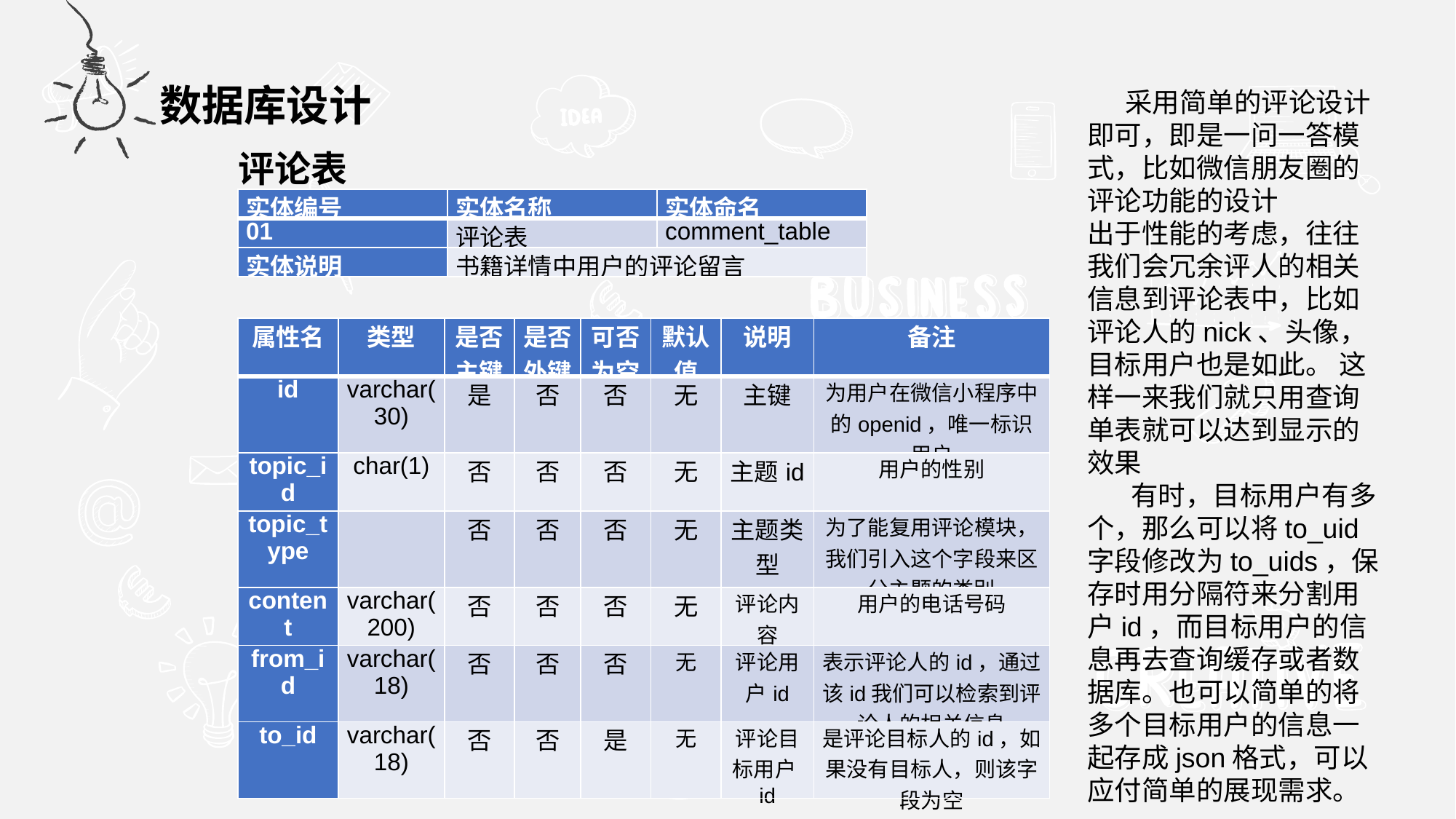

采用简单的评论设计即可，即是一问一答模式，比如微信朋友圈的评论功能的设计
出于性能的考虑，往往我们会冗余评人的相关信息到评论表中，比如评论人的nick、头像，目标用户也是如此。 这样一来我们就只用查询单表就可以达到显示的效果
      有时，目标用户有多个，那么可以将to_uid字段修改为to_uids，保存时用分隔符来分割用户id，而目标用户的信息再去查询缓存或者数据库。也可以简单的将多个目标用户的信息一起存成json格式，可以应付简单的展现需求。
数据库设计
评论表
| 实体编号 | 实体名称 | 实体命名 |
| --- | --- | --- |
| 01 | 评论表 | comment\_table |
| 实体说明 | 书籍详情中用户的评论留言 |  |
| 属性名 | 类型 | 是否主键 | 是否外键 | 可否为空 | 默认值 | 说明 | 备注 |
| --- | --- | --- | --- | --- | --- | --- | --- |
| id | varchar(30) | 是 | 否 | 否 | 无 | 主键 | 为用户在微信小程序中的openid，唯一标识用户 |
| topic\_id | char(1) | 否 | 否 | 否 | 无 | 主题id | 用户的性别 |
| topic\_type |  | 否 | 否 | 否 | 无 | 主题类型 | 为了能复用评论模块，我们引入这个字段来区分主题的类别 |
| content | varchar(200) | 否 | 否 | 否 | 无 | 评论内容 | 用户的电话号码 |
| from\_id | varchar(18) | 否 | 否 | 否 | 无 | 评论用户id | 表示评论人的id，通过该id我们可以检索到评论人的相关信息 |
| to\_id | varchar(18) | 否 | 否 | 是 | 无 | 评论目标用户id | 是评论目标人的id，如果没有目标人，则该字段为空 |